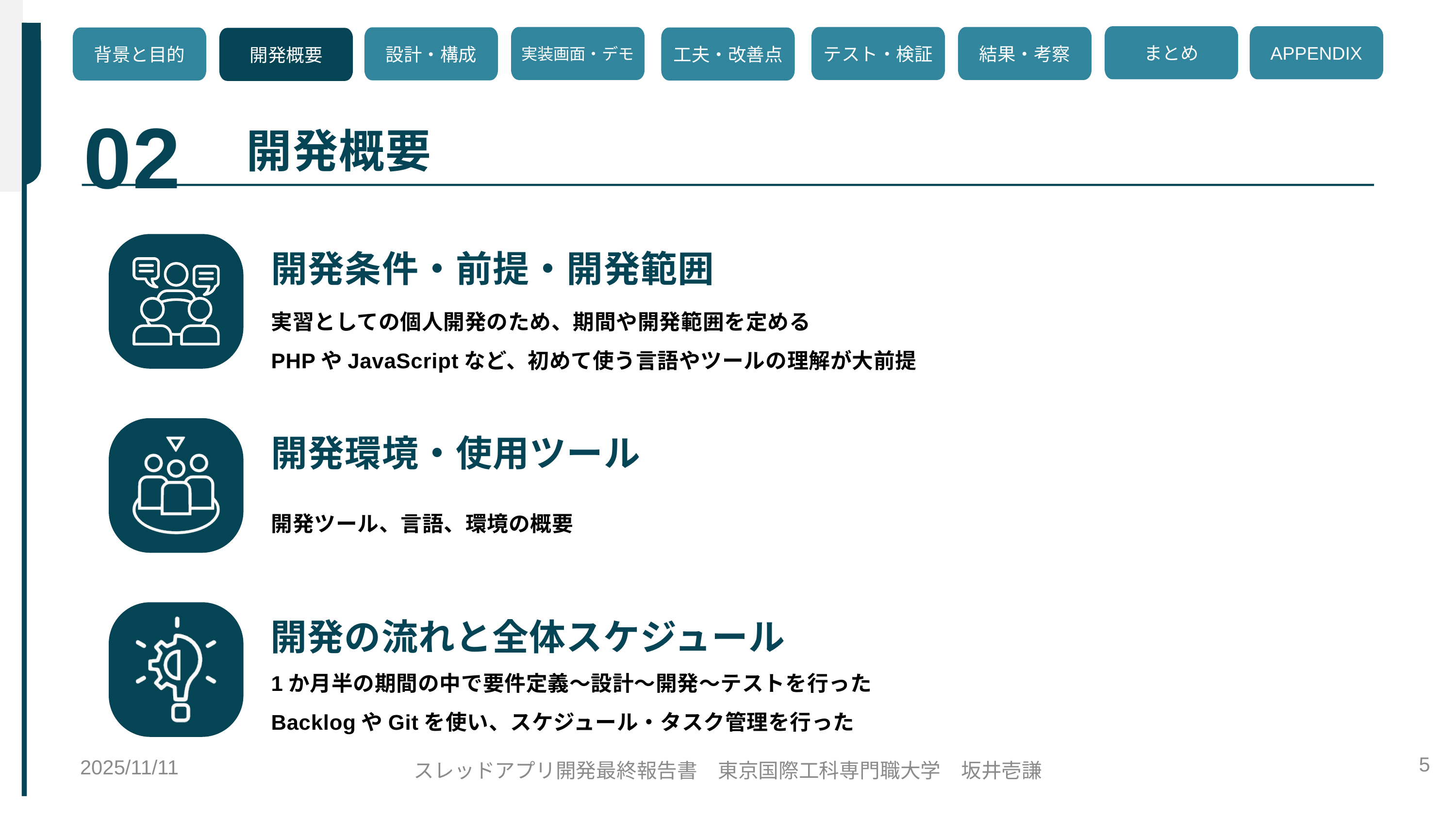

まとめ
APPENDIX
実装画面・デモ
テスト・検証
結果・考察
設計・構成
背景と目的
工夫・改善点
開発概要
02
開発概要

開発条件・前提・開発範囲

実習としての個人開発のため、期間や開発範囲を定める
PHPやJavaScriptなど、初めて使う言語やツールの理解が大前提

開発環境・使用ツール
開発ツール、言語、環境の概要

開発の流れと全体スケジュール
1か月半の期間の中で要件定義～設計～開発～テストを行った
BacklogやGitを使い、スケジュール・タスク管理を行った
2025/11/11
5
スレッドアプリ開発最終報告書　東京国際工科専門職大学　坂井壱謙